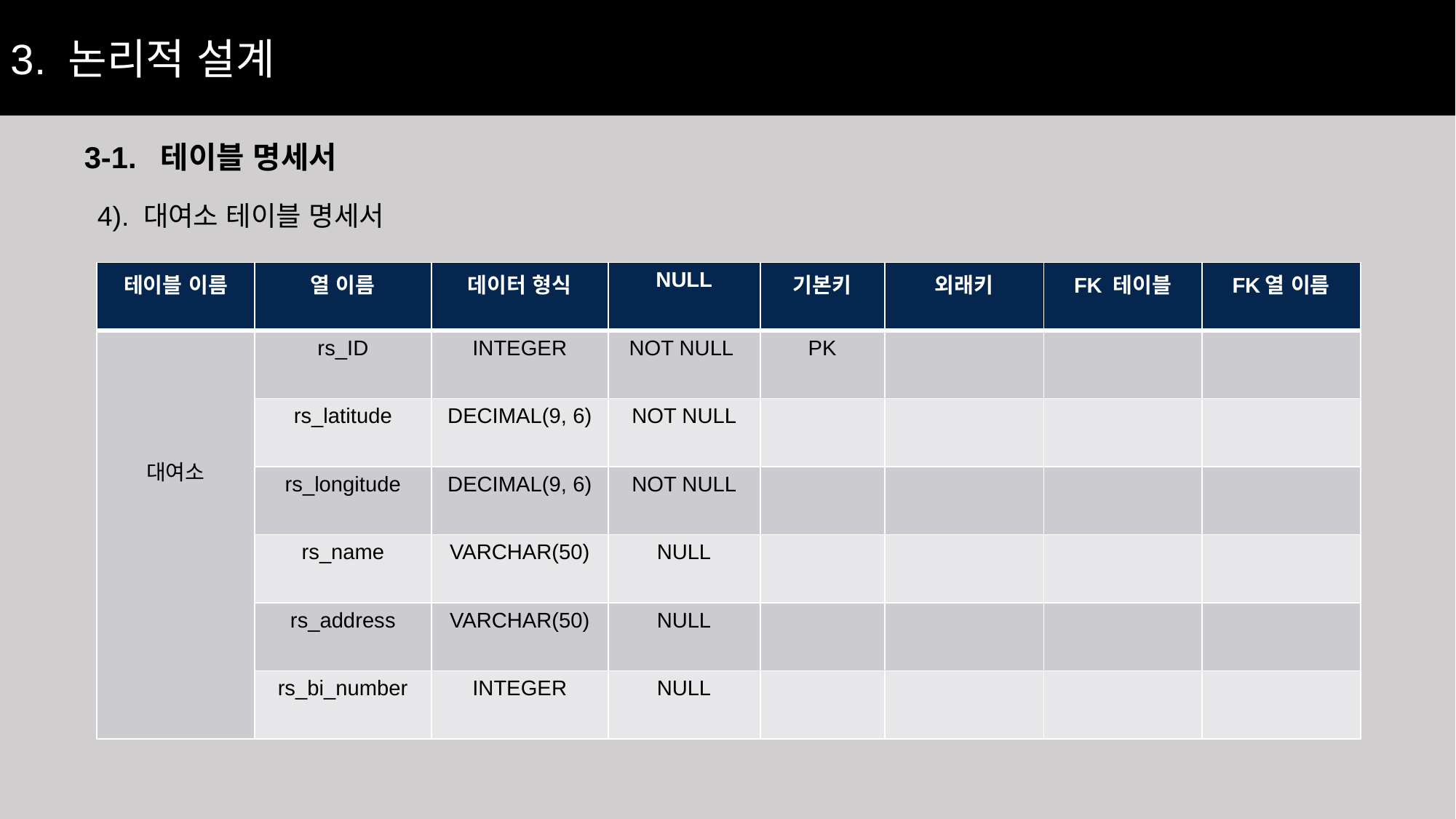

3. 논리적 설계
3-1.  테이블 명세서
4). 대여소 테이블 명세서
| 테이블 이름 | 열 이름 | 데이터 형식 | NULL | 기본키 | 외래키 | FK 테이블 | FK열 이름 |
| --- | --- | --- | --- | --- | --- | --- | --- |
| 대여소 | rs\_ID | INTEGER | NOT NULL | PK |  |  |  |
|  | rs\_latitude | DECIMAL(9, 6) | NOT NULL |  |  |  |  |
|  | rs\_longitude | DECIMAL(9, 6) | NOT NULL |  |  |  |  |
|  | rs\_name | VARCHAR(50) | NULL |  |  |  |  |
|  | rs\_address | VARCHAR(50) | NULL |  |  |  |  |
|  | rs\_bi\_number | INTEGER | NULL |  |  |  |  |
34